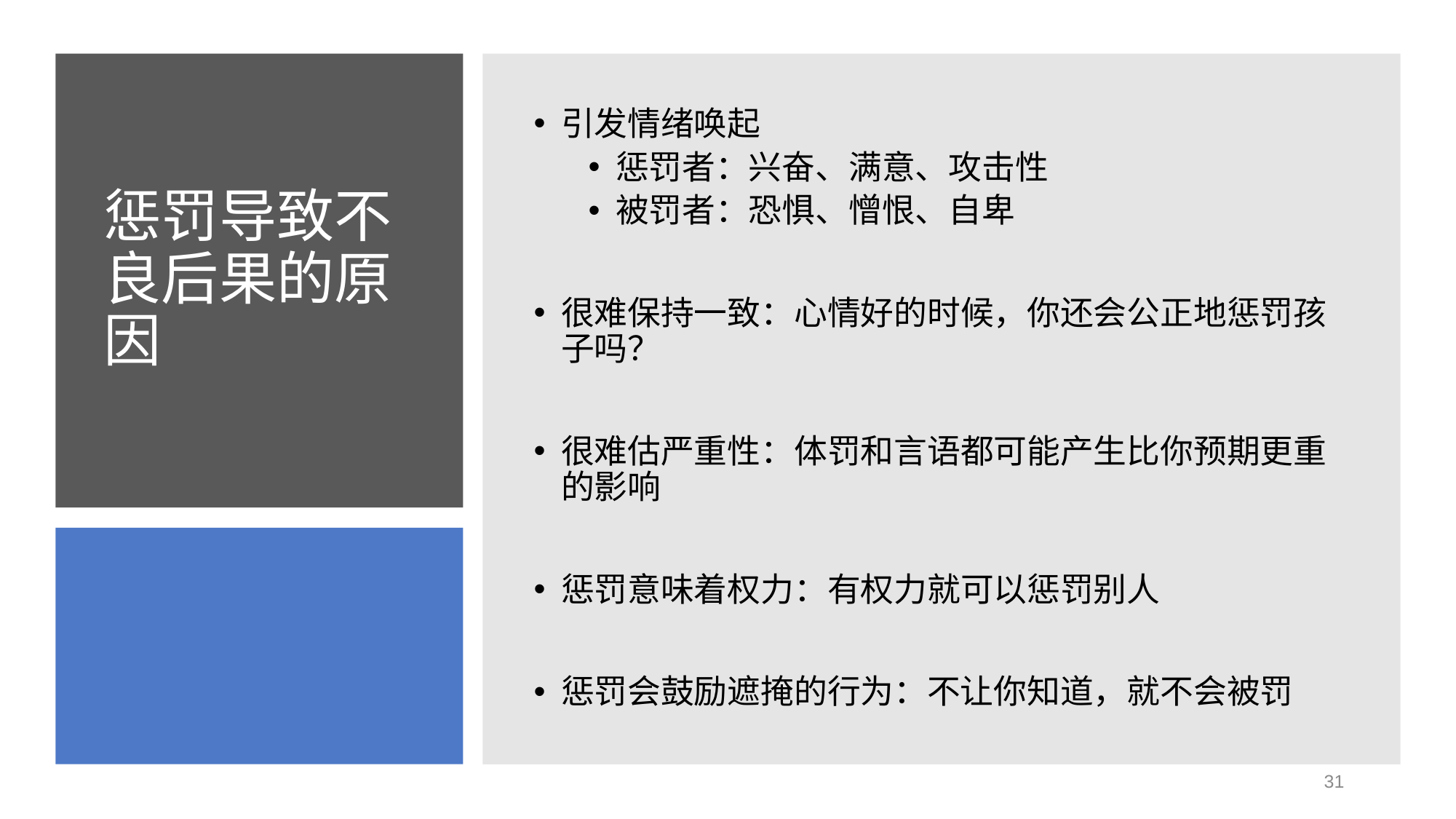

引发情绪唤起
惩罚者：兴奋、满意、攻击性
被罚者：恐惧、憎恨、自卑

很难保持一致：心情好的时候，你还会公正地惩罚孩子吗？

很难估严重性：体罚和言语都可能产生比你预期更重的影响

惩罚意味着权力：有权力就可以惩罚别人

惩罚会鼓励遮掩的行为：不让你知道，就不会被罚
# 惩罚导致不良后果的原因

31